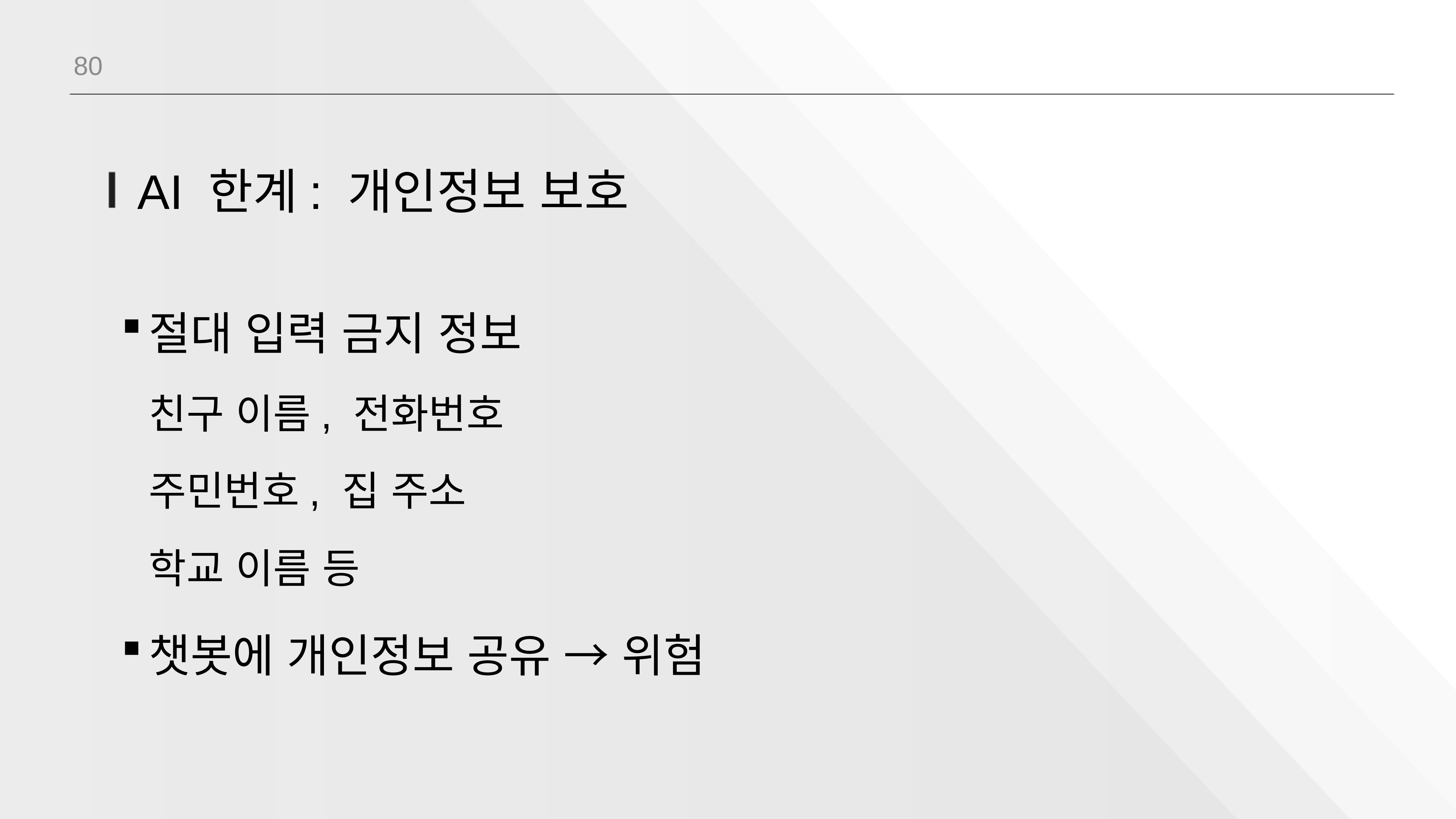

80
# AI 한계: 개인정보 보호
절대 입력 금지 정보
친구 이름, 전화번호
주민번호, 집 주소
학교 이름 등
챗봇에 개인정보 공유 → 위험